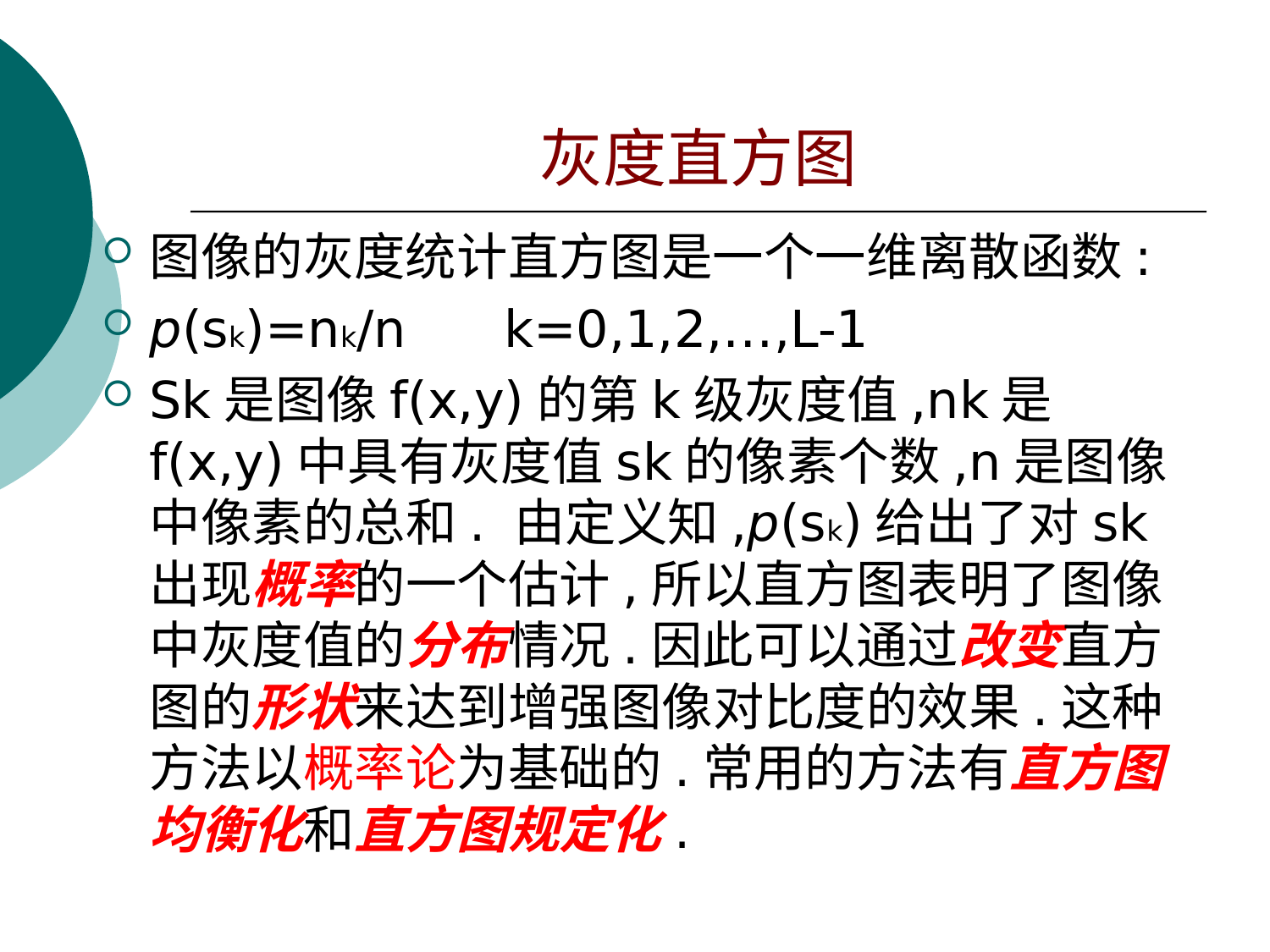

# 灰度直方图
图像的灰度统计直方图是一个一维离散函数:
p(sk)=nk/n      k=0,1,2,…,L-1
Sk是图像f(x,y)的第k级灰度值,nk是f(x,y)中具有灰度值sk的像素个数,n是图像中像素的总和. 由定义知,p(sk)给出了对sk出现概率的一个估计,所以直方图表明了图像中灰度值的分布情况.因此可以通过改变直方图的形状来达到增强图像对比度的效果.这种方法以概率论为基础的.常用的方法有直方图均衡化和直方图规定化.

42